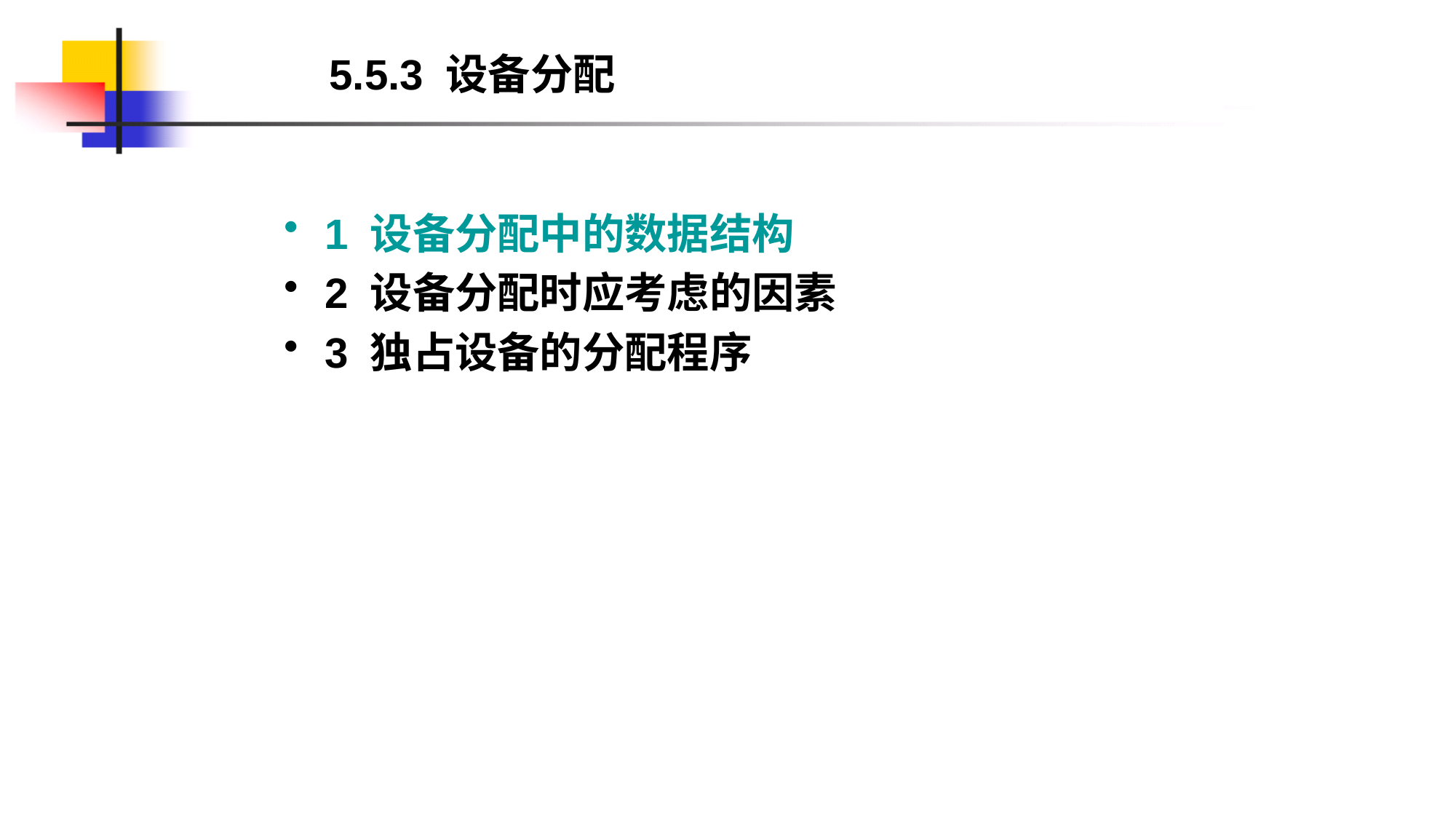

# 5.5.3 设备分配
1 设备分配中的数据结构
2 设备分配时应考虑的因素
3 独占设备的分配程序
62